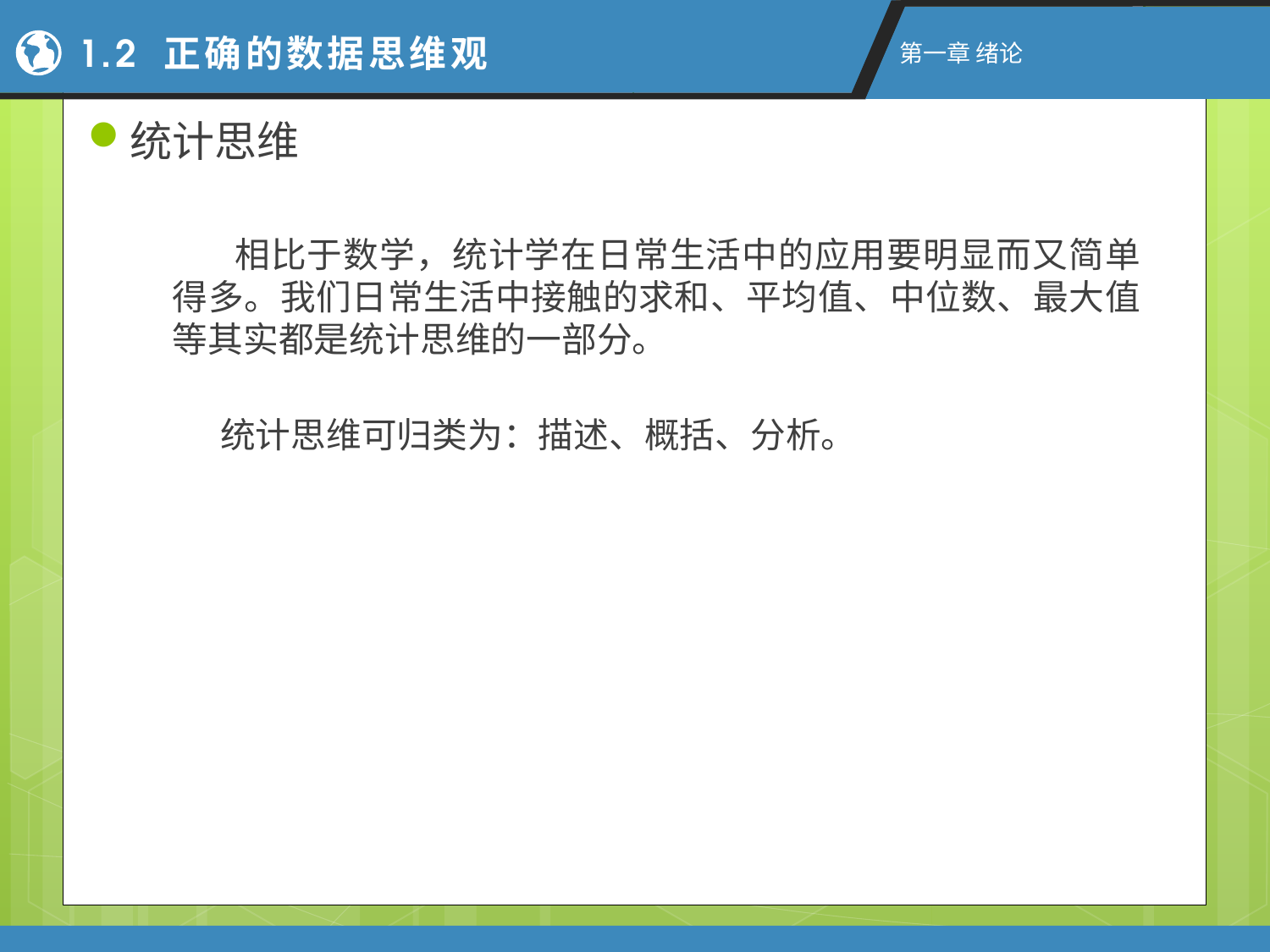

1.2 正确的数据思维观

第一章 绪论
统计思维
      相比于数学，统计学在日常生活中的应用要明显而又简单得多。我们日常生活中接触的求和、平均值、中位数、最大值等其实都是统计思维的一部分。
     统计思维可归类为：描述、概括、分析。